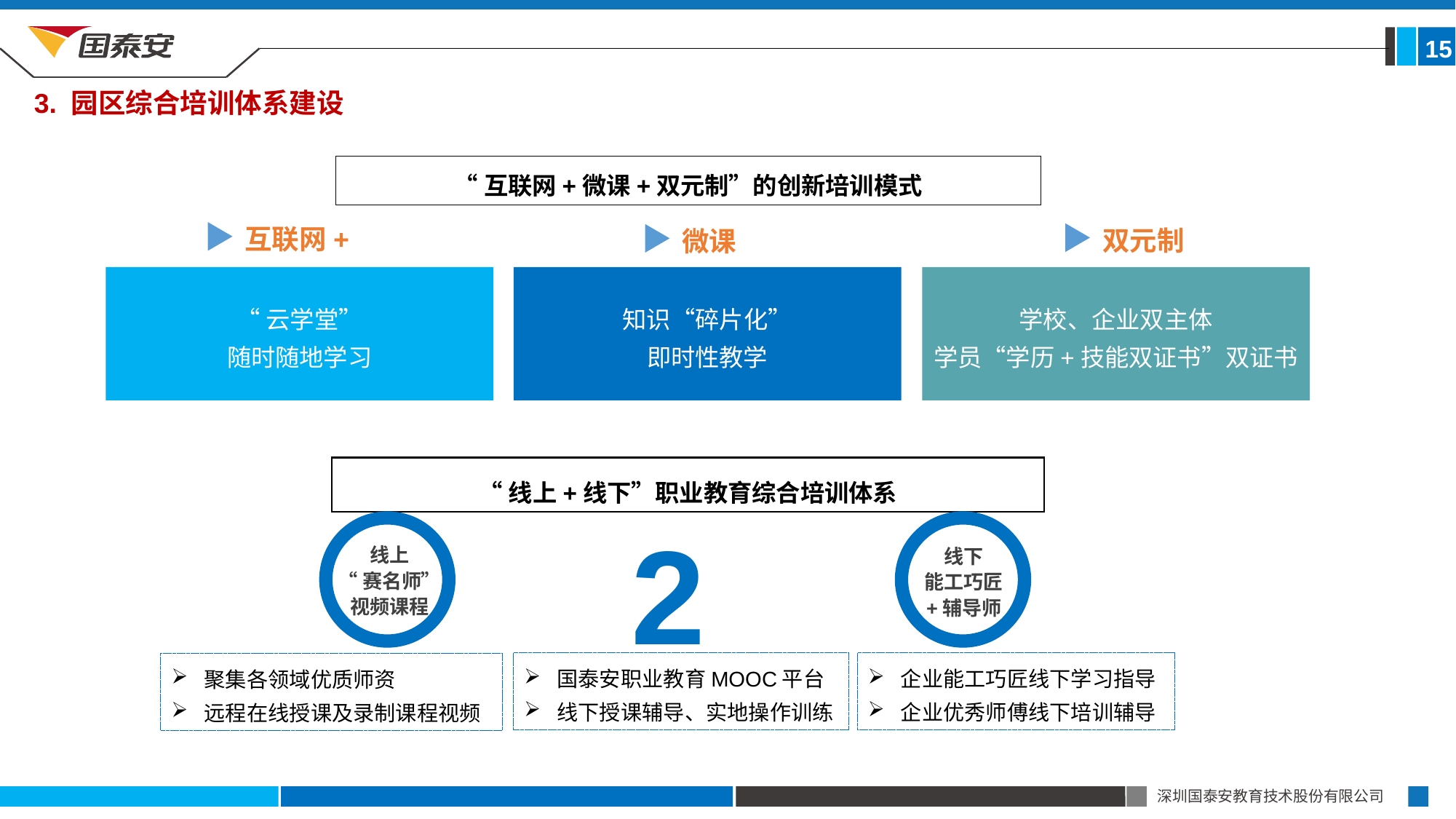

15
3. 园区综合培训体系建设
“互联网+微课+双元制”的创新培训模式
互联网+
双元制
微课

“云学堂”
随时随地学习
知识“碎片化”
即时性教学
学校、企业双主体
学员“学历+技能双证书”双证书
“线上+线下”职业教育综合培训体系
2

线上
“赛名师”
视频课程
线下
能工巧匠
+辅导师
国泰安职业教育MOOC平台
线下授课辅导、实地操作训练
企业能工巧匠线下学习指导
企业优秀师傅线下培训辅导
聚集各领域优质师资
远程在线授课及录制课程视频